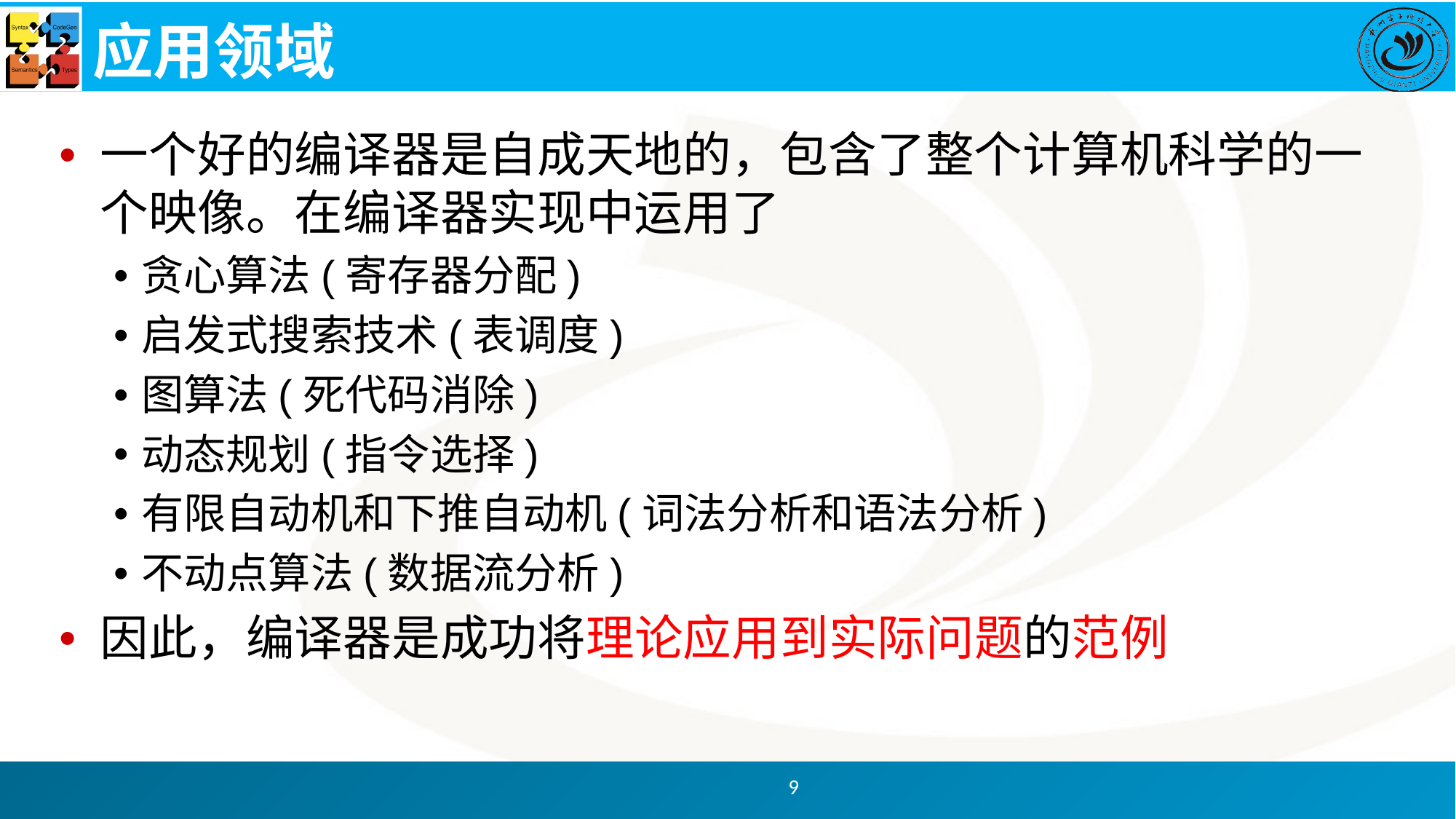

# 应用领域
一个好的编译器是自成天地的，包含了整个计算机科学的一个映像。在编译器实现中运用了
贪心算法(寄存器分配)
启发式搜索技术(表调度)
图算法(死代码消除)
动态规划(指令选择)
有限自动机和下推自动机(词法分析和语法分析)
不动点算法(数据流分析)
因此，编译器是成功将理论应用到实际问题的范例
9